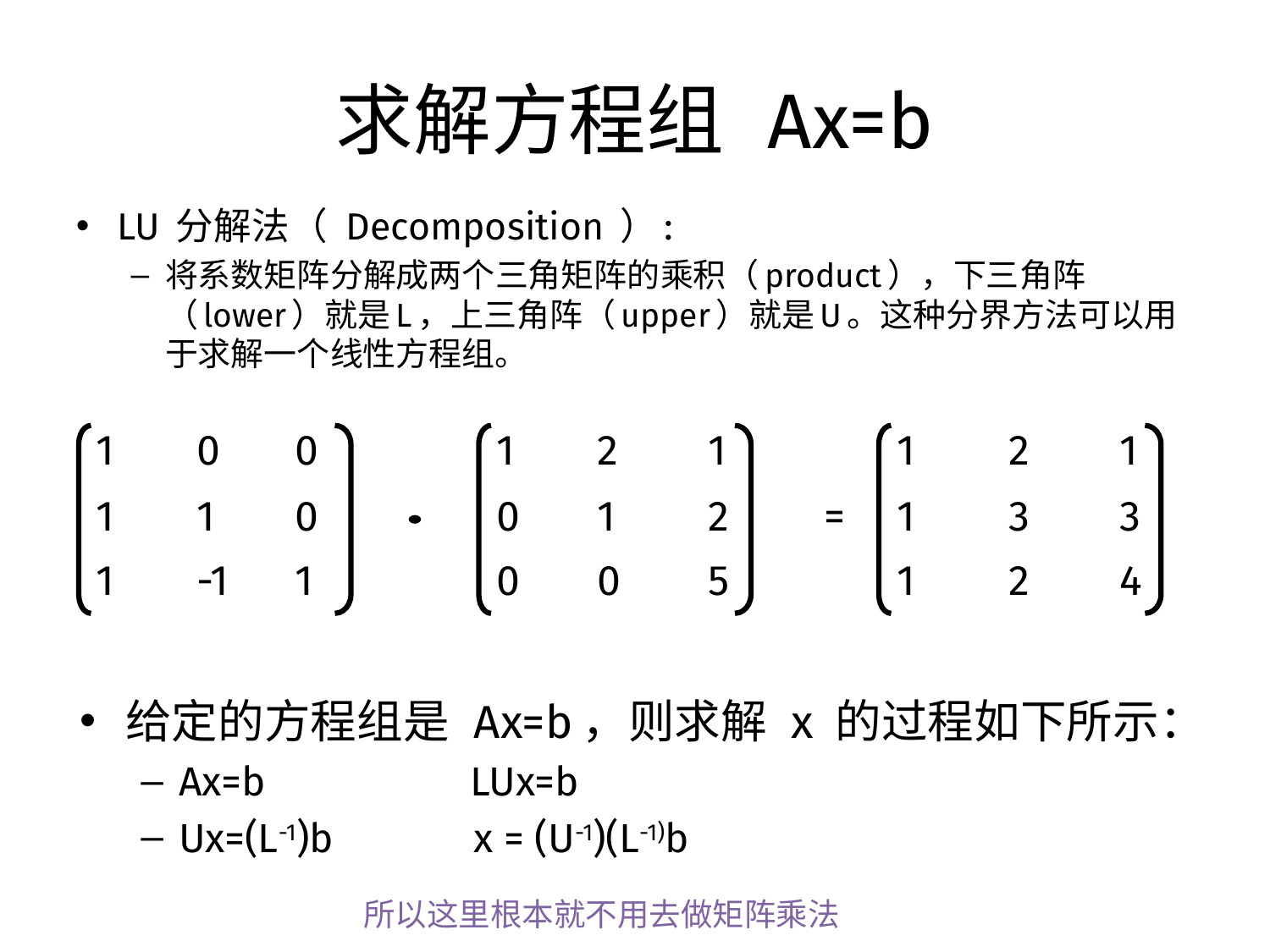

求解方程组 Ax=b
LU 分解法（ Decomposition ）:
将系数矩阵分解成两个三角矩阵的乘积（product），下三角阵（lower）就是L，上三角阵（upper）就是U。这种分界方法可以用于求解一个线性方程组。

| 1 | 0 | 0 |  | 1 | 2 | 1 |  | 1 | 2 | 1 |
| --- | --- | --- | --- | --- | --- | --- | --- | --- | --- | --- |
| 1 | 1 | 0 |  | 0 | 1 | 2 | = | 1 | 3 | 3 |
| 1 | -1 | 1 |  | 0 | 0 | 5 |  | 1 | 2 | 4 |

L
U
=
A
给定的方程组是 Ax=b，则求解 x 的过程如下所示：
Ax=b                   LUx=b
Ux=(L-1)b             x = (U-1)(L-1)b
所以这里根本就不用去做矩阵乘法